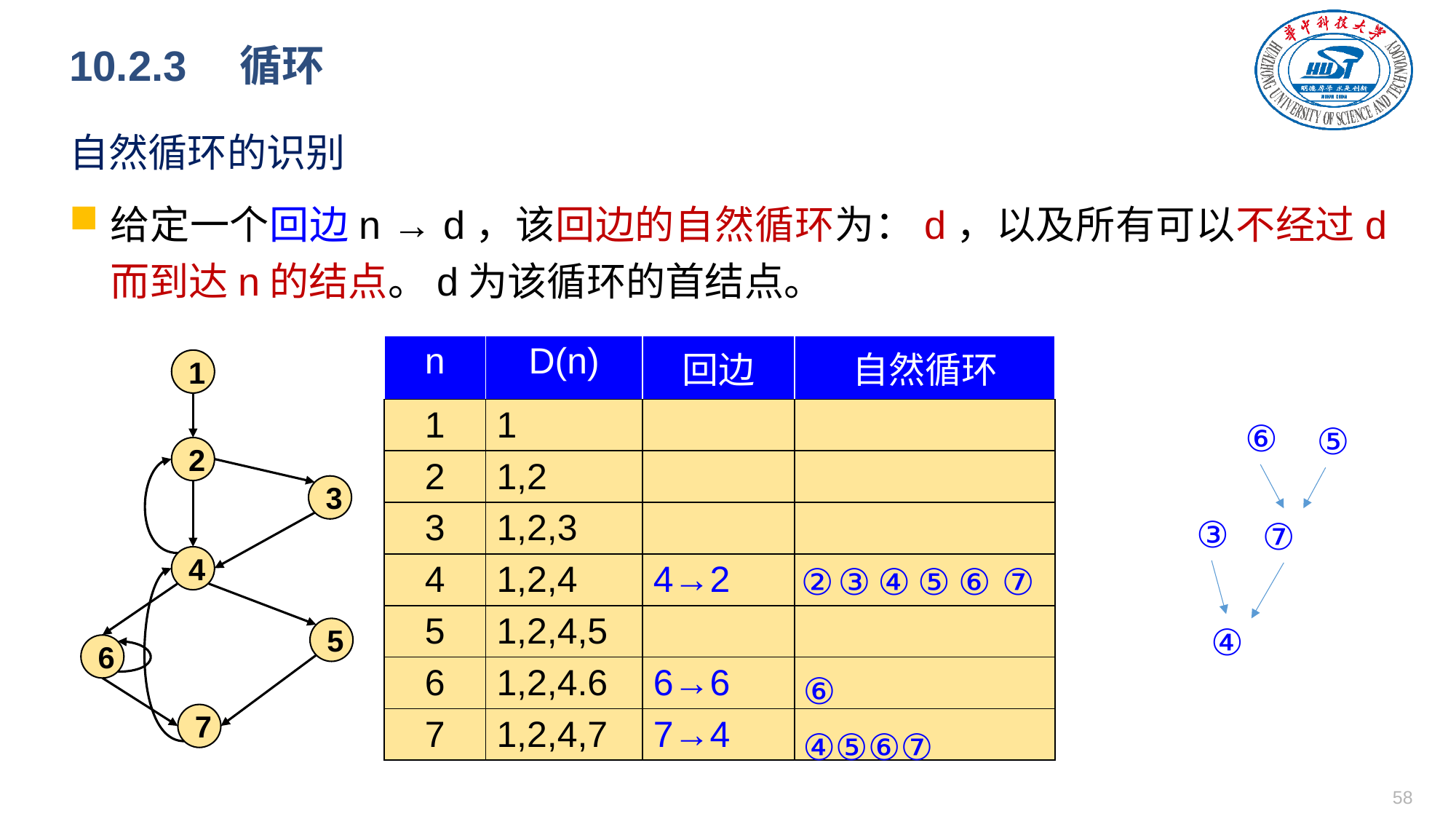

# 10.2.3　循环
自然循环的识别
给定一个回边n → d，该回边的自然循环为：d，以及所有可以不经过d而到达n的结点。d为该循环的首结点。

| n | D(n) | 回边 | 自然循环 |
| --- | --- | --- | --- |
| 1 | 1 |  |  |
| 2 | 1,2 |  |  |
| 3 | 1,2,3 |  |  |
| 4 | 1,2,4 | 4→2 |  |
| 5 | 1,2,4,5 |  |  |
| 6 | 1,2,4.6 | 6→6 |  |
| 7 | 1,2,4,7 | 7→4 |  |
1
2
3
4
5
6
7
⑥
⑤
③
⑦
②
③
④
⑤
⑥
⑦
④
⑥
④⑤⑥⑦
58